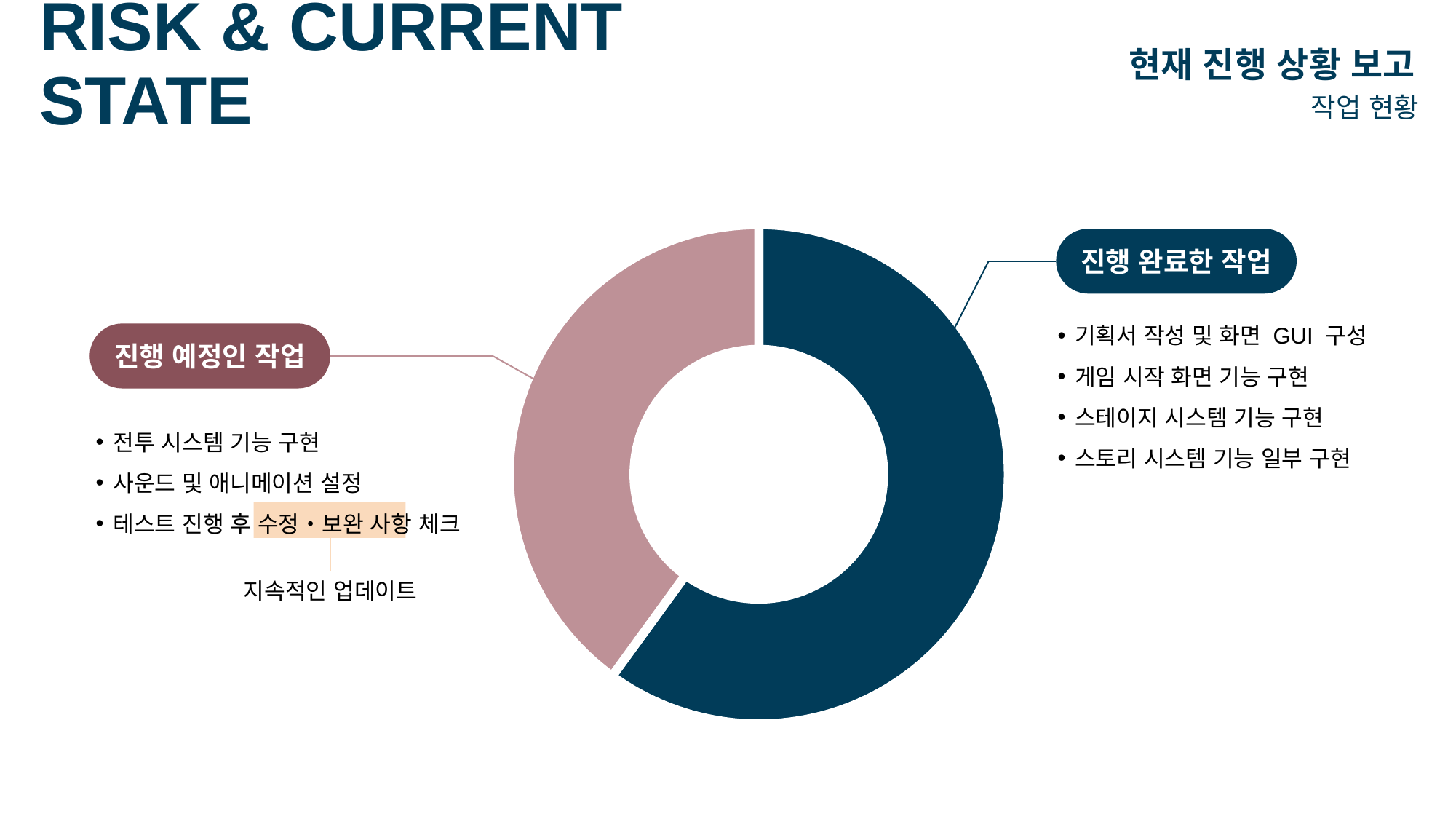

# RISK & CURRENT STATE
현재 진행 상황 보고
작업 현황

### Chart

| Category | 판매 |
|---|---|
| 1분기 | 0.6 |
| 2분기 | 0.4 |
진행 완료한 작업
기획서 작성 및 화면 GUI 구성
게임 시작 화면 기능 구현
스테이지 시스템 기능 구현
스토리 시스템 기능 일부 구현
진행 예정인 작업
전투 시스템 기능 구현
사운드 및 애니메이션 설정
테스트 진행 후 수정・보완 사항 체크

지속적인 업데이트